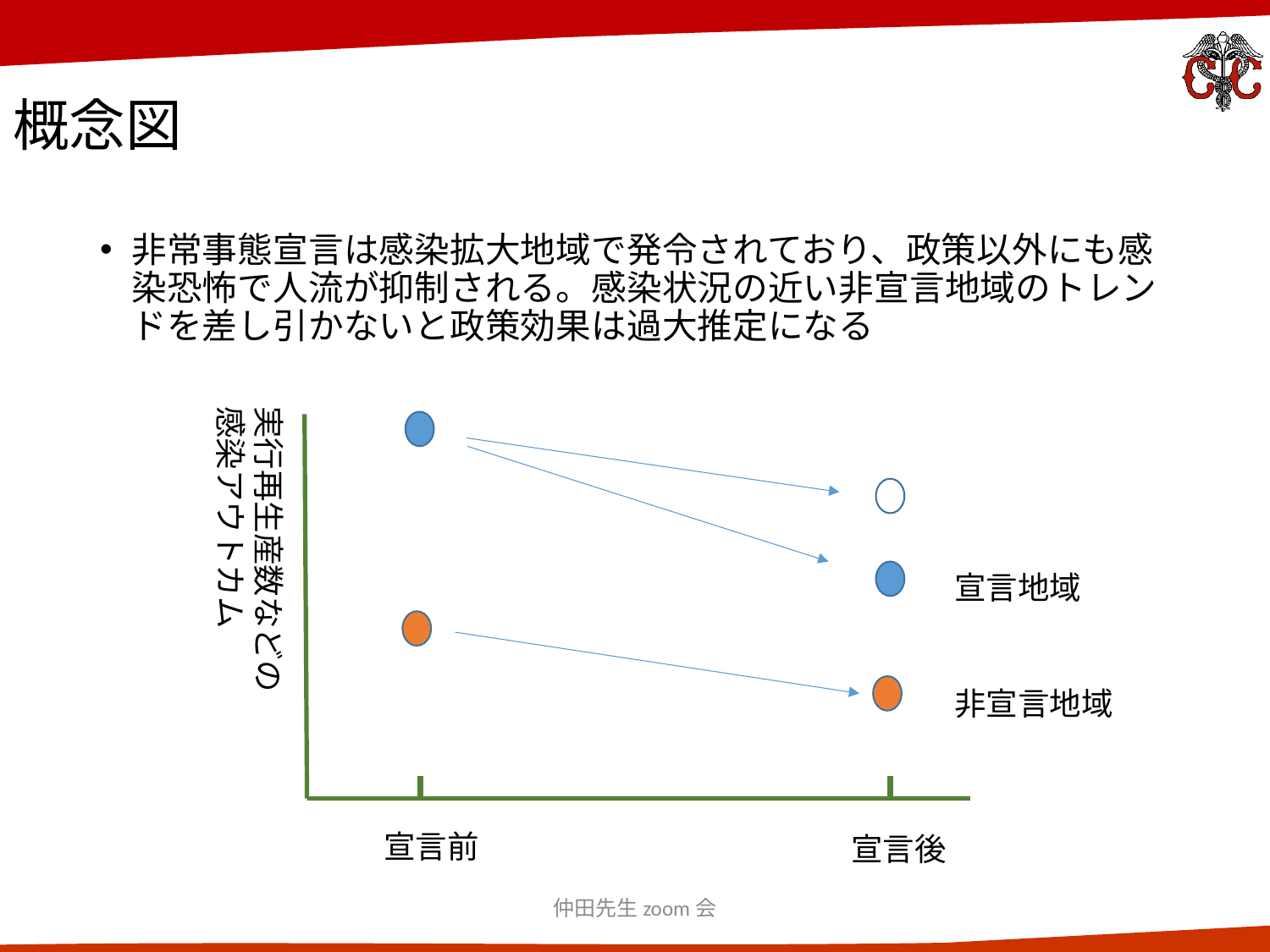

# 概念図
非常事態宣言は感染拡大地域で発令されており、政策以外にも感染恐怖で人流が抑制される。感染状況の近い非宣言地域のトレンドを差し引かないと政策効果は過大推定になる
実行再生産数などの感染アウトカム

宣言地域

非宣言地域
宣言前
宣言後
仲田先生zoom会